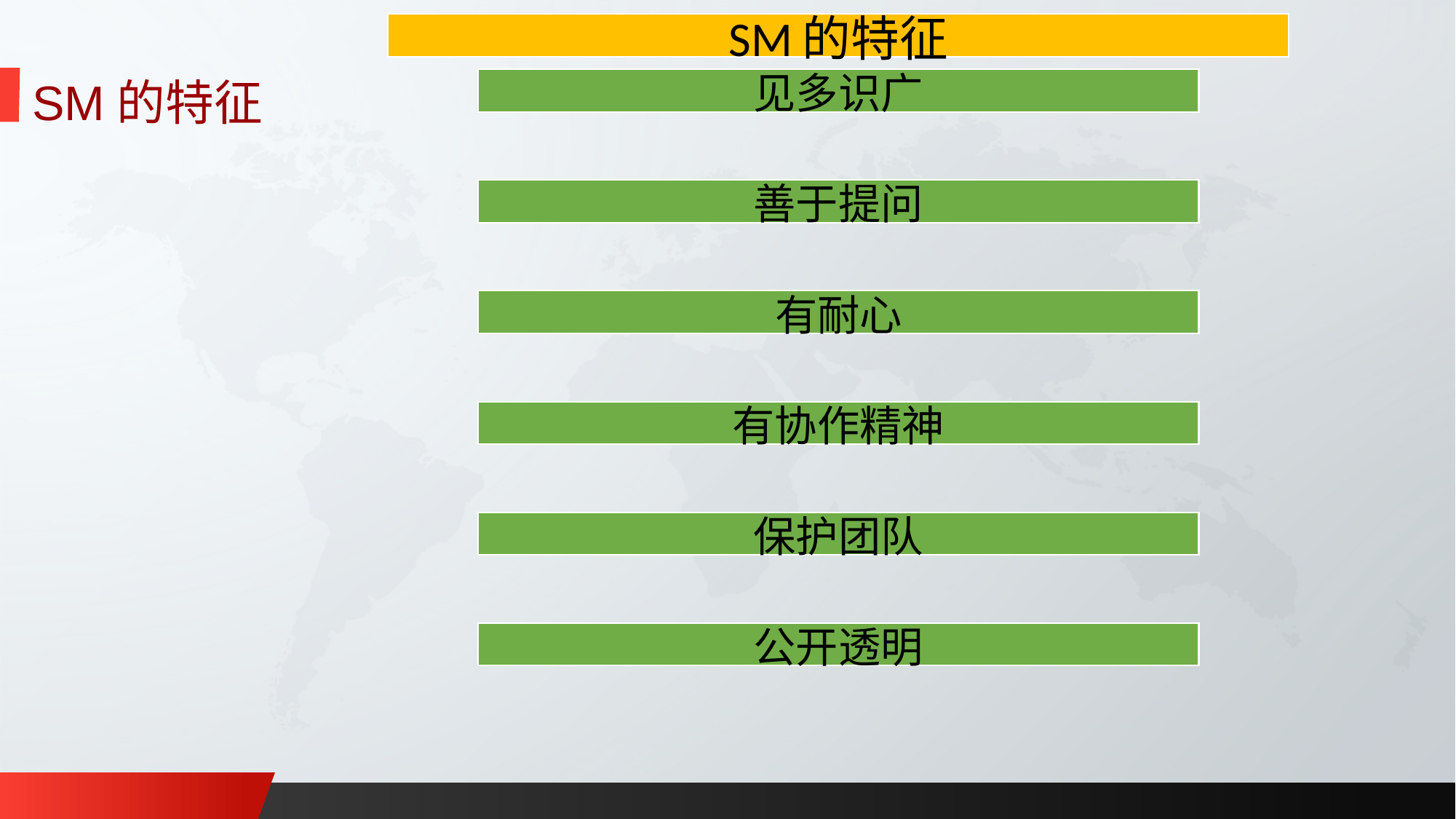

SM的特征
见多识广
善于提问
有耐心
有协作精神
保护团队
公开透明
SM的特征